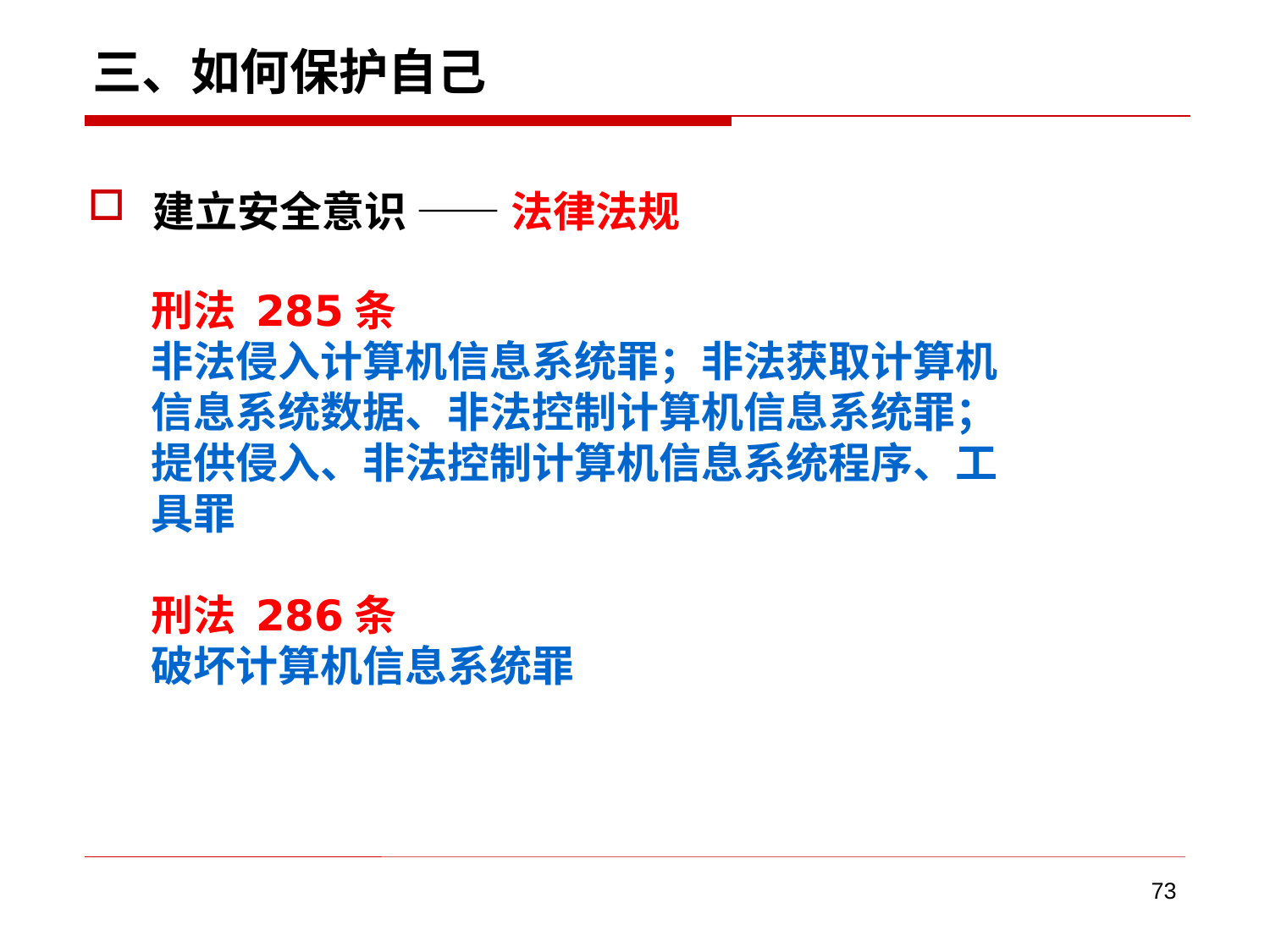

# 三、如何保护自己
建立安全意识 —— 法律法规
刑法 285条
非法侵入计算机信息系统罪；非法获取计算机信息系统数据、非法控制计算机信息系统罪；提供侵入、非法控制计算机信息系统程序、工具罪

刑法 286条
破坏计算机信息系统罪